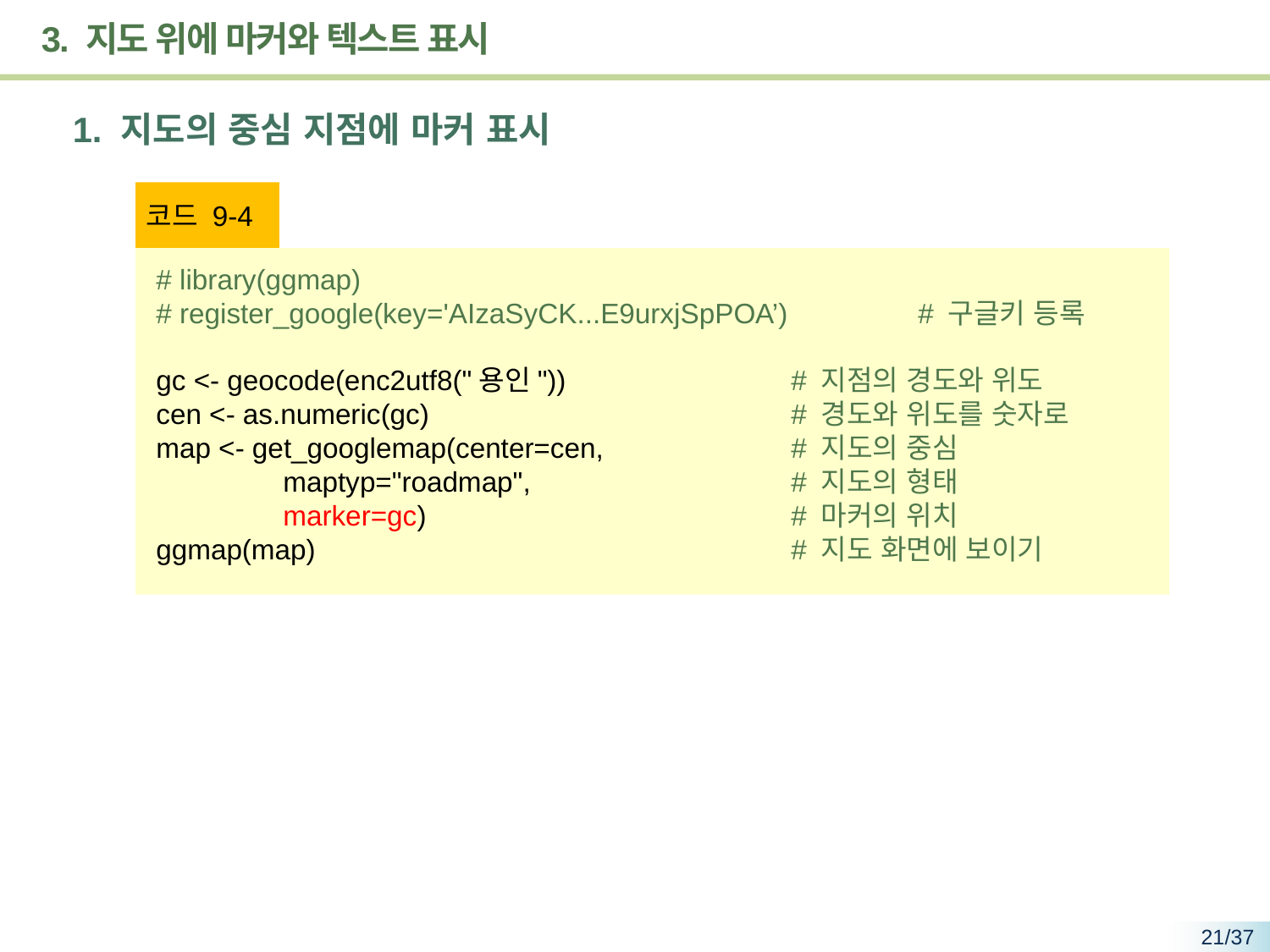

# 3. 지도 위에 마커와 텍스트 표시
1. 지도의 중심 지점에 마커 표시

코드 9-4

# library(ggmap)
# register_google(key='AIzaSyCK...E9urxjSpPOA’) 	# 구글키 등록

gc <- geocode(enc2utf8("용인")) 		# 지점의 경도와 위도
cen <- as.numeric(gc) 			# 경도와 위도를 숫자로
map <- get_googlemap(center=cen, 		# 지도의 중심
 	maptyp="roadmap", 		# 지도의 형태
 	marker=gc) 			# 마커의 위치
ggmap(map) 				# 지도 화면에 보이기